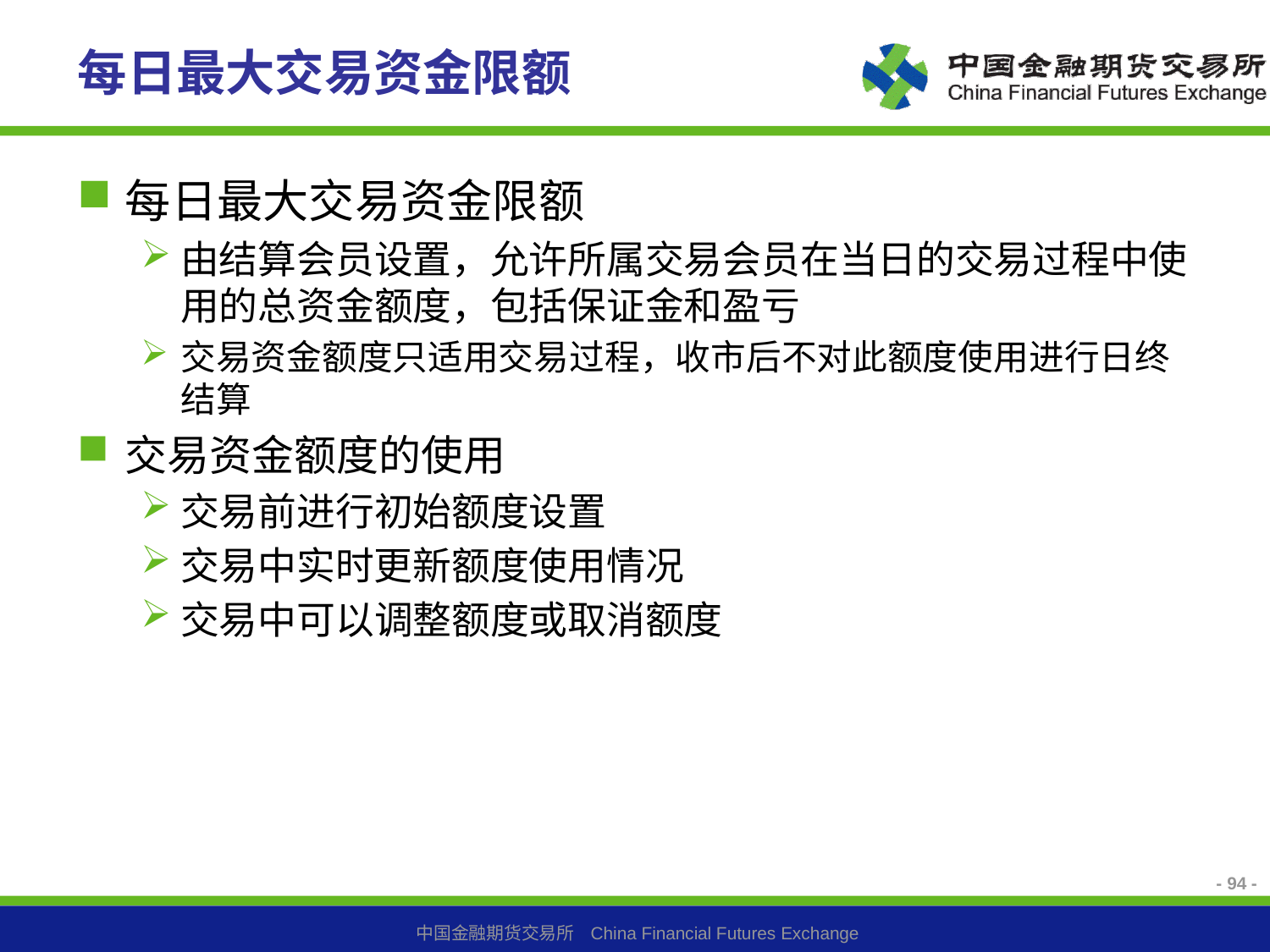

# 每日最大交易资金限额
每日最大交易资金限额
由结算会员设置，允许所属交易会员在当日的交易过程中使用的总资金额度，包括保证金和盈亏
交易资金额度只适用交易过程，收市后不对此额度使用进行日终结算
交易资金额度的使用
交易前进行初始额度设置
交易中实时更新额度使用情况
交易中可以调整额度或取消额度
- 94 -